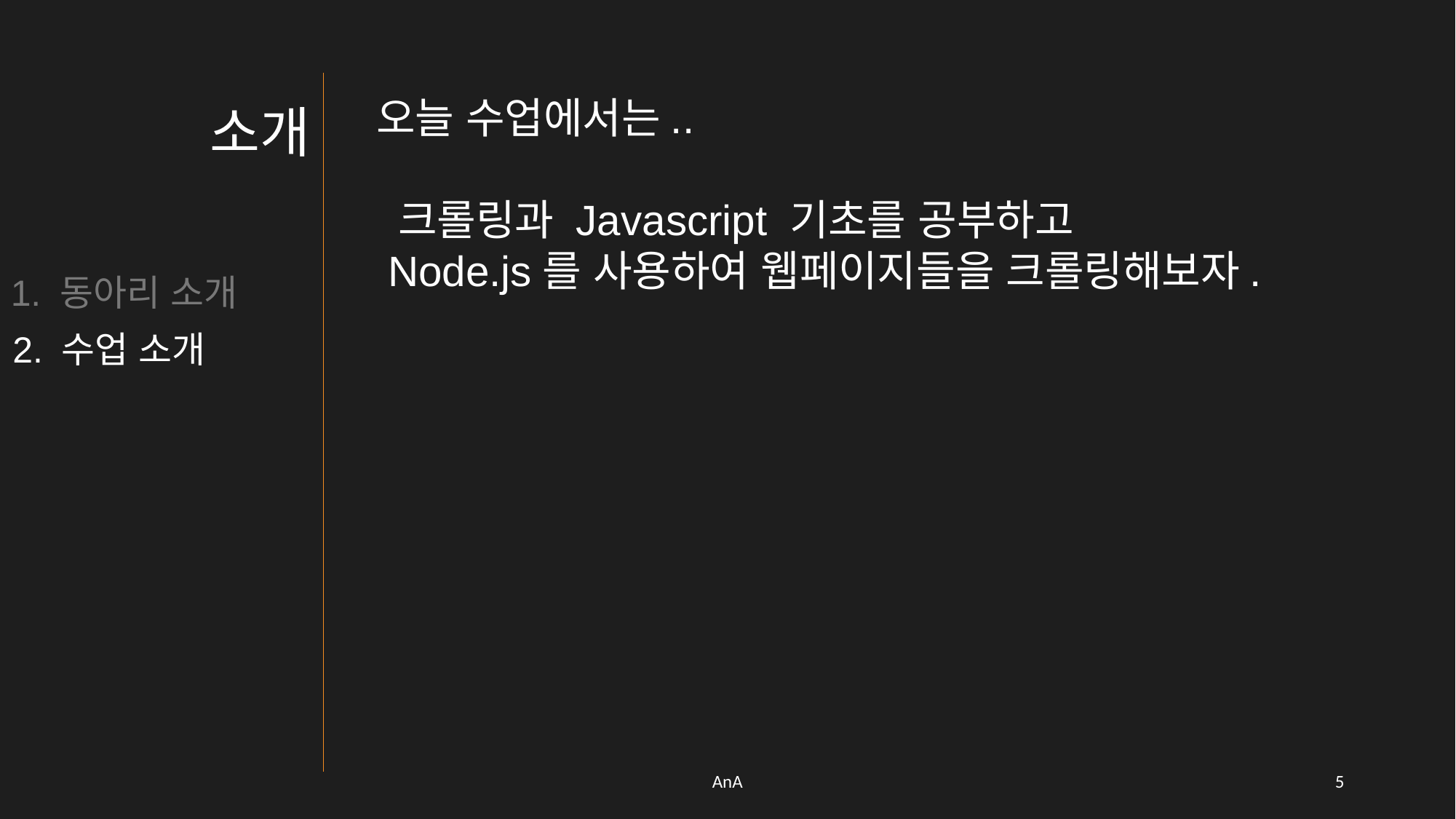

오늘 수업에서는..

 크롤링과 Javascript 기초를 공부하고
 Node.js를 사용하여 웹페이지들을 크롤링해보자.
소개
1. 동아리 소개
2. 수업 소개
AnA
5